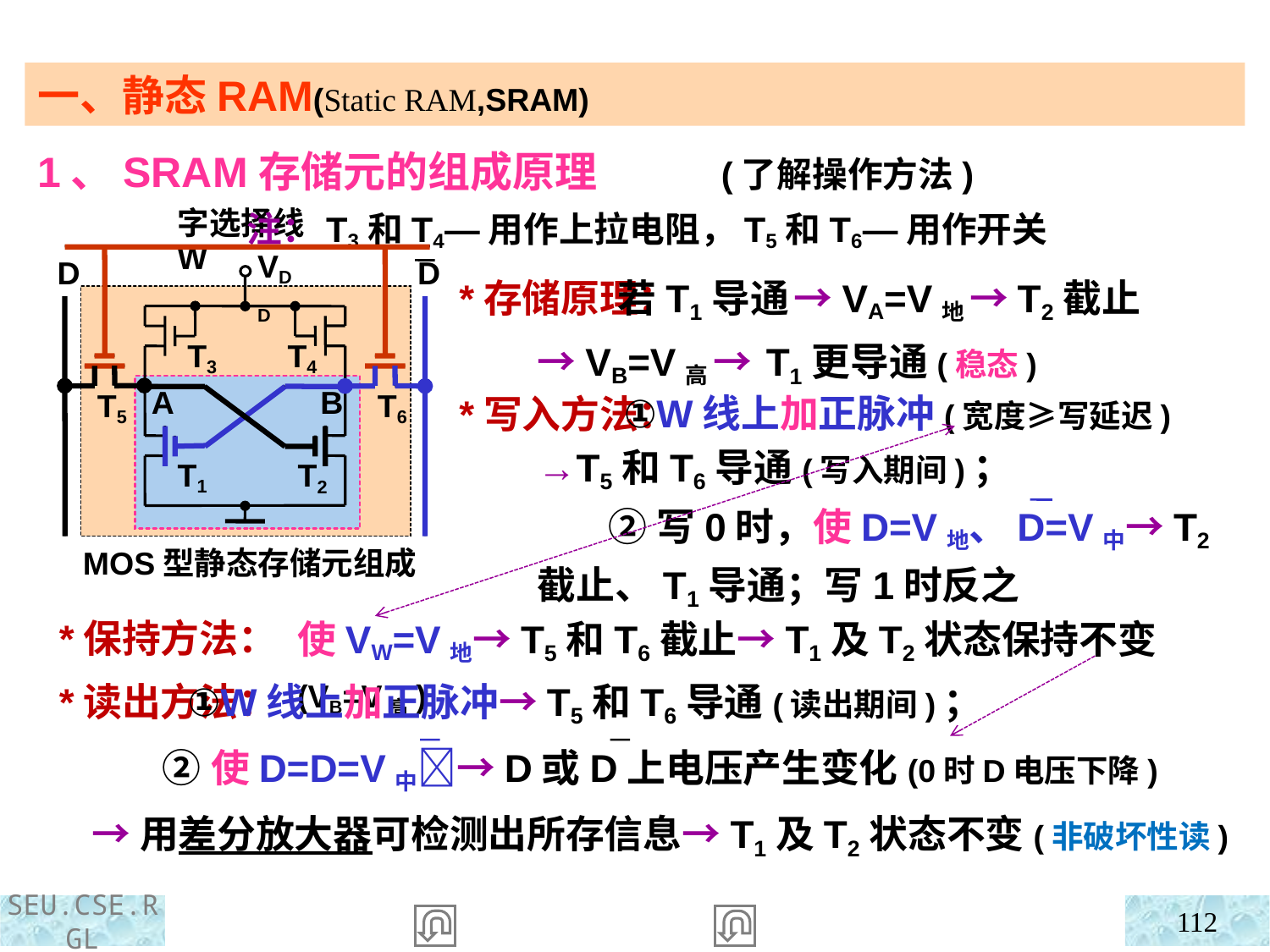

一、静态RAM(Static RAM,SRAM)
1、SRAM存储元的组成原理            (了解操作方法)
                         注：T3和T4—用作上拉电阻，T5和T6—用作开关
字选择线W

VDD

D
D

T3
T4

B
T5
A
T6

T1
T2

MOS型静态存储元组成

        若T1导通 →VA=V地 →T2截止→VB=V高 → T1更导通(稳态)
  *存储原理：

  *写入方法：

        ①W线上加正脉冲(宽度≥写延迟) →T5和T6导通(写入期间)；
        ②写0时，使D=V地、D=V中→T2截止、T1导通；写1时反之

  *保持方法：
  *读出方法：
使VW=V地→T5和T6截止→T1及T2状态保持不变(VB=V高)
             ①W线上加正脉冲→T5和T6导通(读出期间)；
             ②使D=D=V中′→D或D上电压产生变化(0时D电压下降)
     →用差分放大器可检测出所存信息→T1及T2状态不变(非破坏性读)

112